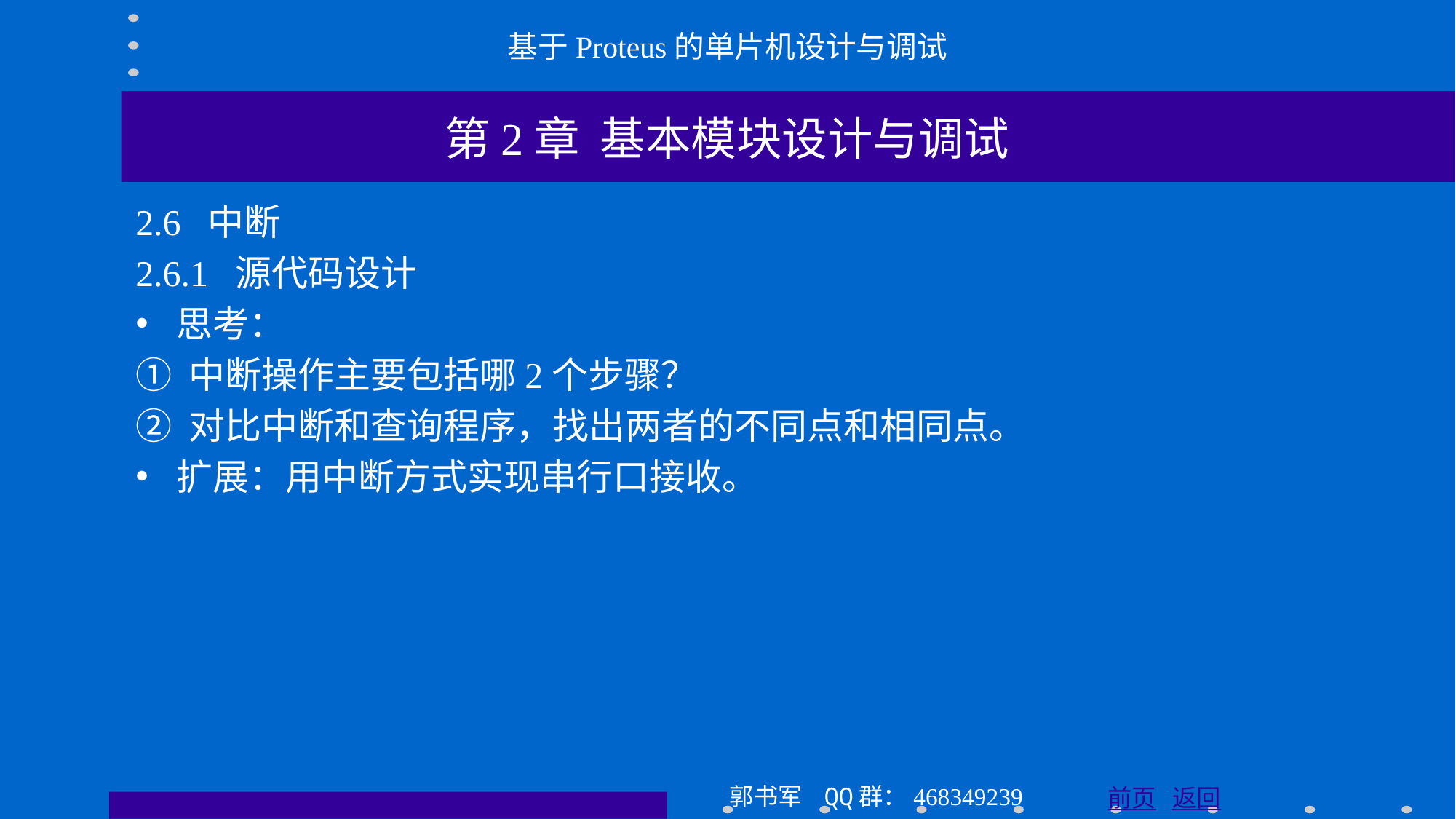

基于Proteus的单片机设计与调试
第2章  基本模块设计与调试
2.6  中断
2.6.1  源代码设计
思考：
① 中断操作主要包括哪2个步骤？
② 对比中断和查询程序，找出两者的不同点和相同点。
扩展：用中断方式实现串行口接收。

郭书军   QQ群：468349239
前页   返回